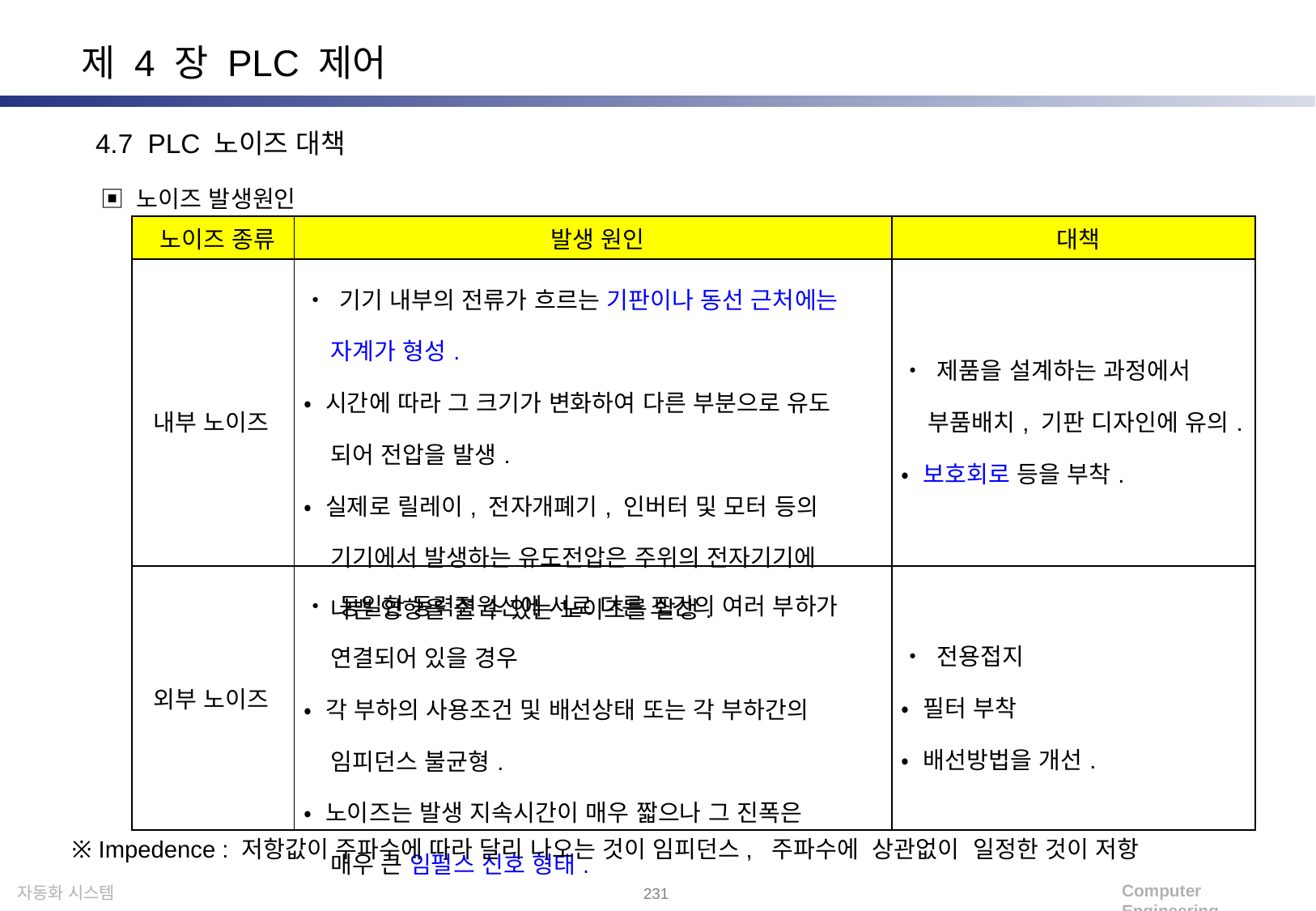

제 4 장 PLC 제어
4.7  PLC 노이즈 대책
▣ 노이즈 발생원인
| 노이즈 종류 | 발생 원인 | 대책 |
| --- | --- | --- |
| 내부 노이즈 | • 기기 내부의 전류가 흐르는 기판이나 동선 근처에는 자계가 형성. • 시간에 따라 그 크기가 변화하여 다른 부분으로 유도 되어 전압을 발생. • 실제로 릴레이, 전자개폐기, 인버터 및 모터 등의 기기에서 발생하는 유도전압은 주위의 전자기기에 나쁜 영향을 줄 수 있는 노이즈를 발생. | • 제품을 설계하는 과정에서 부품배치, 기판 디자인에 유의. • 보호회로 등을 부착. |
| 외부 노이즈 | • 동일한 동력전원선에 서로 다른 조건의 여러 부하가 연결되어 있을 경우 • 각 부하의 사용조건 및 배선상태 또는 각 부하간의 임피던스 불균형. • 노이즈는 발생 지속시간이 매우 짧으나 그 진폭은 매우 큰 임펄스 신호 형태. | • 전용접지 • 필터 부착 • 배선방법을 개선. |
※ Impedence : 저항값이 주파수에 따라 달리 나오는 것이 임피던스,  주파수에  상관없이  일정한 것이 저항